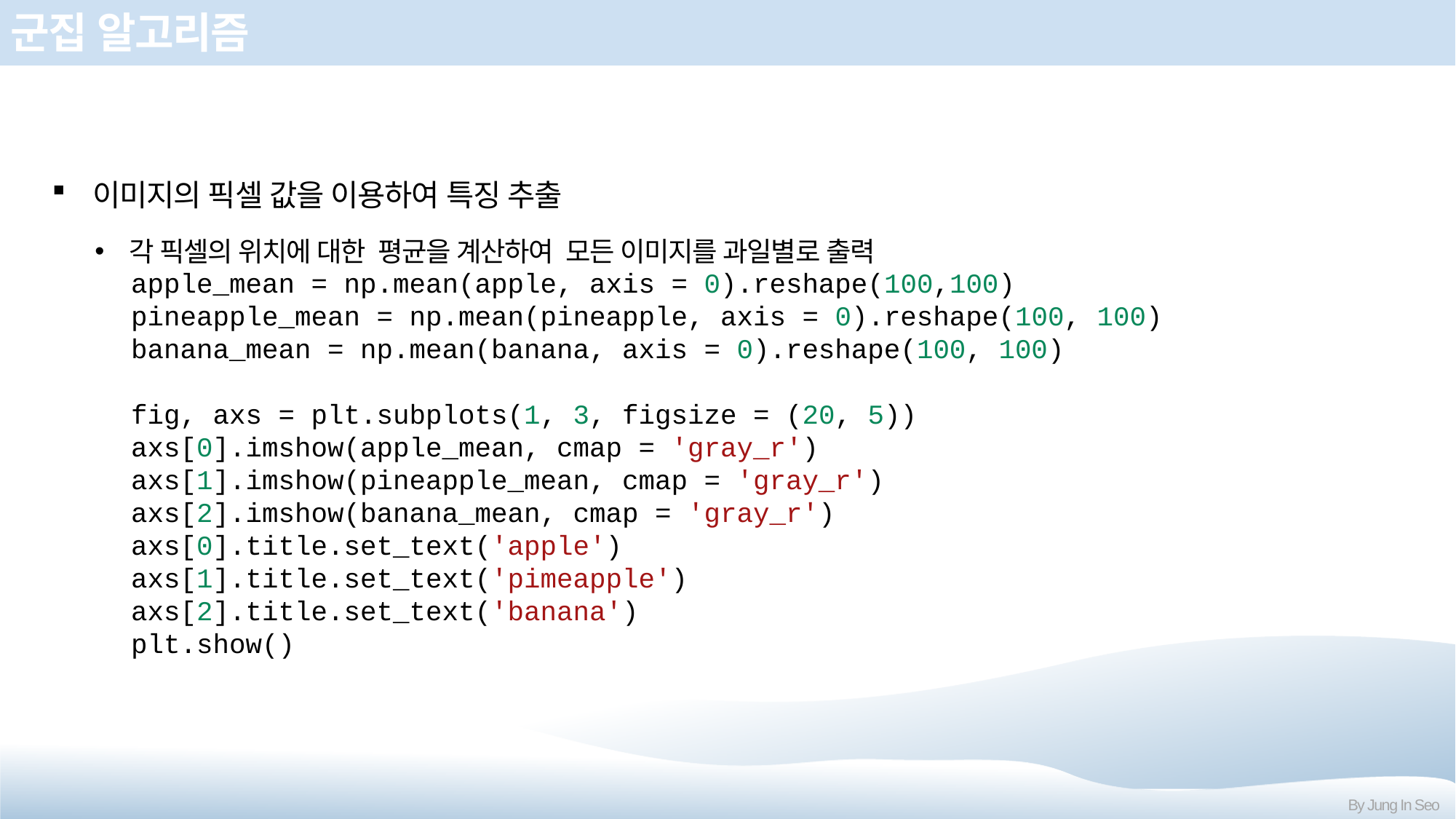

# 군집 알고리즘
이미지의 픽셀 값을 이용하여 특징 추출
각 픽셀의 위치에 대한  평균을 계산하여  모든 이미지를 과일별로 출력
apple_mean = np.mean(apple, axis = 0).reshape(100,100)
pineapple_mean = np.mean(pineapple, axis = 0).reshape(100, 100)
banana_mean = np.mean(banana, axis = 0).reshape(100, 100)
fig, axs = plt.subplots(1, 3, figsize = (20, 5))
axs[0].imshow(apple_mean, cmap = 'gray_r')
axs[1].imshow(pineapple_mean, cmap = 'gray_r')
axs[2].imshow(banana_mean, cmap = 'gray_r')
axs[0].title.set_text('apple')
axs[1].title.set_text('pimeapple')
axs[2].title.set_text('banana')
plt.show()